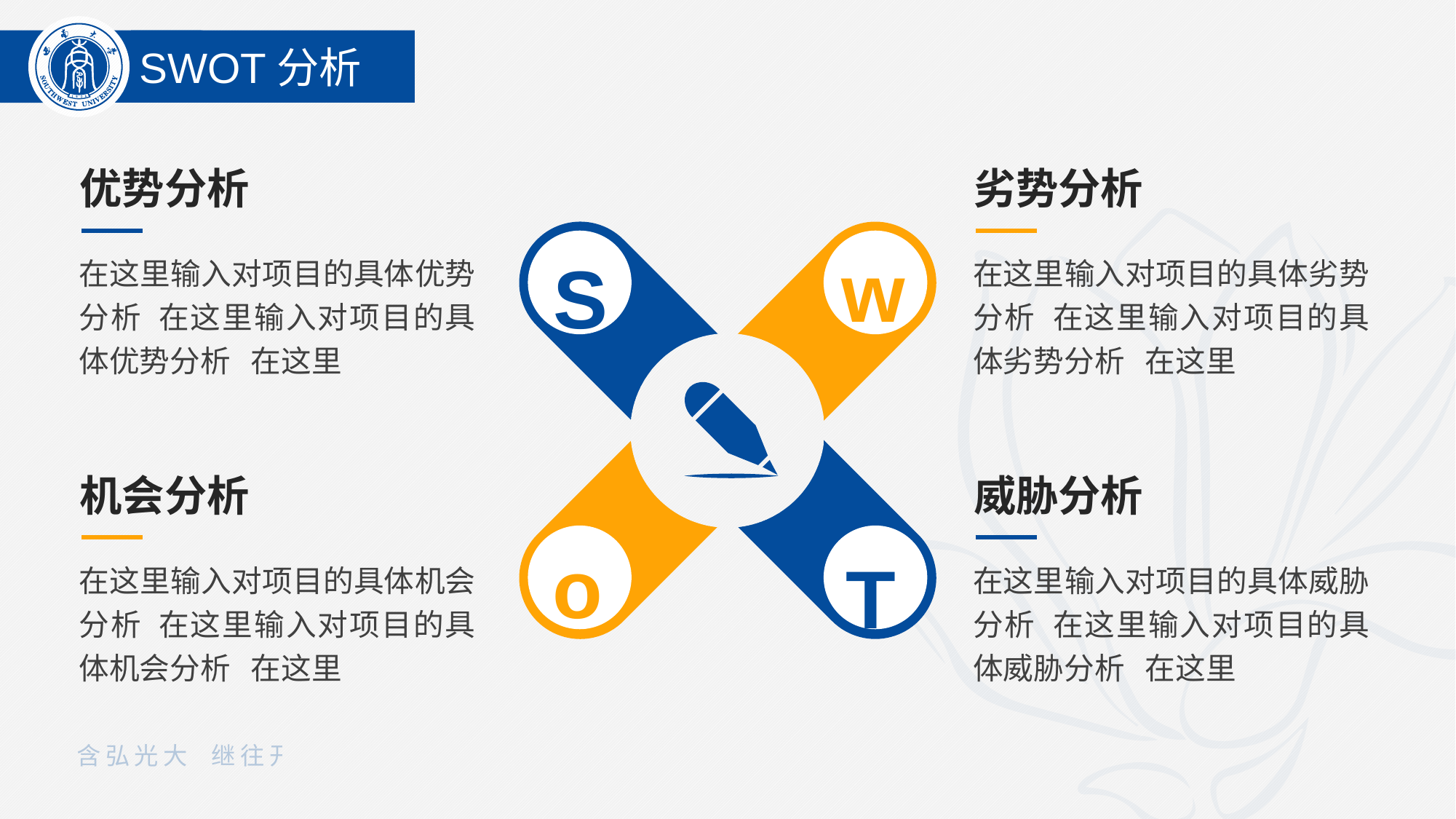

SWOT分析
优势分析
在这里输入对项目的具体优势分析  在这里输入对项目的具体优势分析   在这里
劣势分析
在这里输入对项目的具体劣势分析  在这里输入对项目的具体劣势分析   在这里

w

S

机会分析
在这里输入对项目的具体机会分析  在这里输入对项目的具体机会分析   在这里
威胁分析
在这里输入对项目的具体威胁分析  在这里输入对项目的具体威胁分析   在这里
o

T